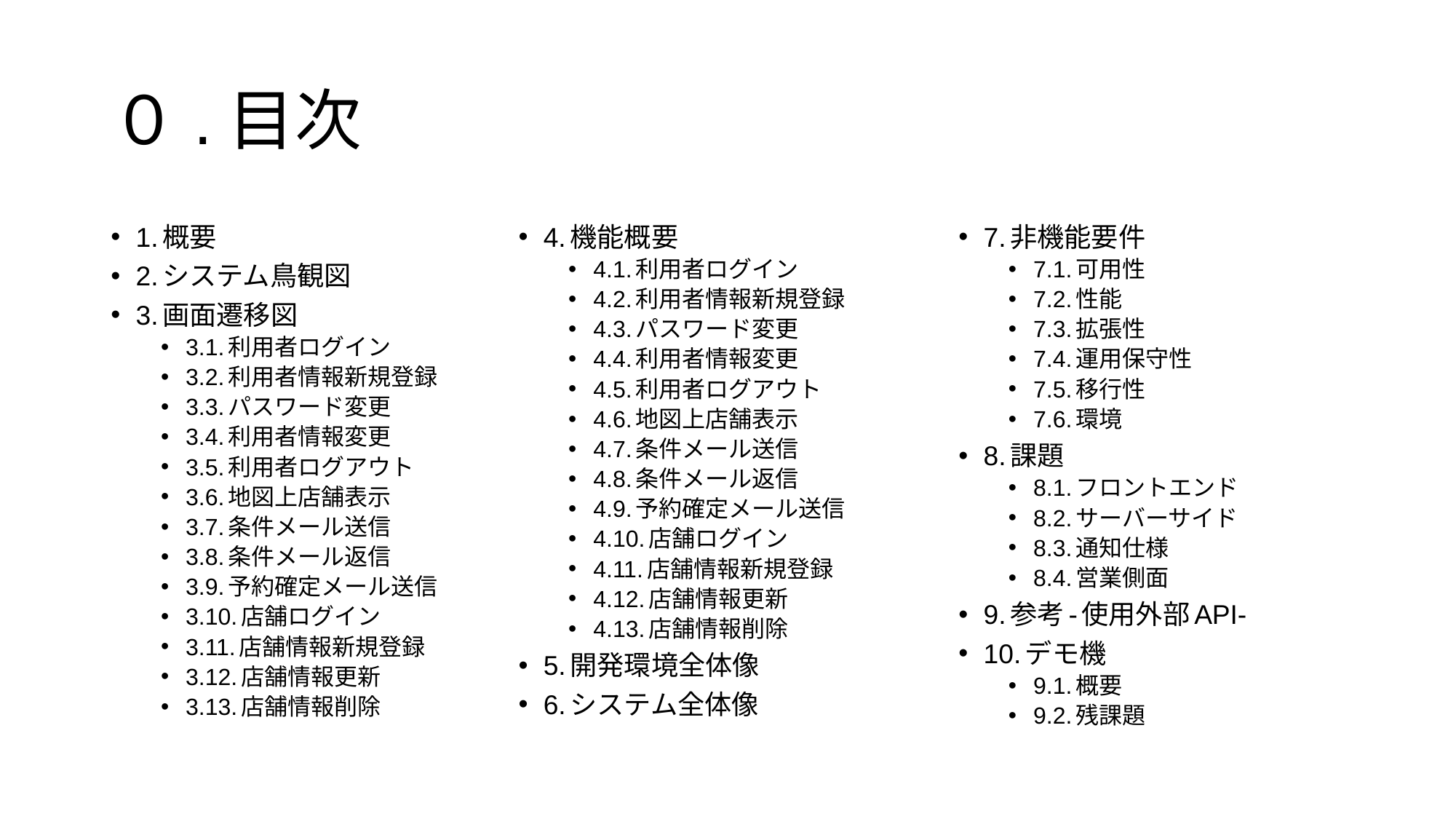

# ０.目次
1.概要
2.システム鳥観図
3.画面遷移図
3.1.利用者ログイン
3.2.利用者情報新規登録
3.3.パスワード変更
3.4.利用者情報変更
3.5.利用者ログアウト
3.6.地図上店舗表示
3.7.条件メール送信
3.8.条件メール返信
3.9.予約確定メール送信
3.10.店舗ログイン
3.11.店舗情報新規登録
3.12.店舗情報更新
3.13.店舗情報削除
4.機能概要
4.1.利用者ログイン
4.2.利用者情報新規登録
4.3.パスワード変更
4.4.利用者情報変更
4.5.利用者ログアウト
4.6.地図上店舗表示
4.7.条件メール送信
4.8.条件メール返信
4.9.予約確定メール送信
4.10.店舗ログイン
4.11.店舗情報新規登録
4.12.店舗情報更新
4.13.店舗情報削除
5.開発環境全体像
6.システム全体像
7.非機能要件
7.1.可用性
7.2.性能
7.3.拡張性
7.4.運用保守性
7.5.移行性
7.6.環境
8.課題
8.1.フロントエンド
8.2.サーバーサイド
8.3.通知仕様
8.4.営業側面
9.参考-使用外部API-
10.デモ機
9.1.概要
9.2.残課題